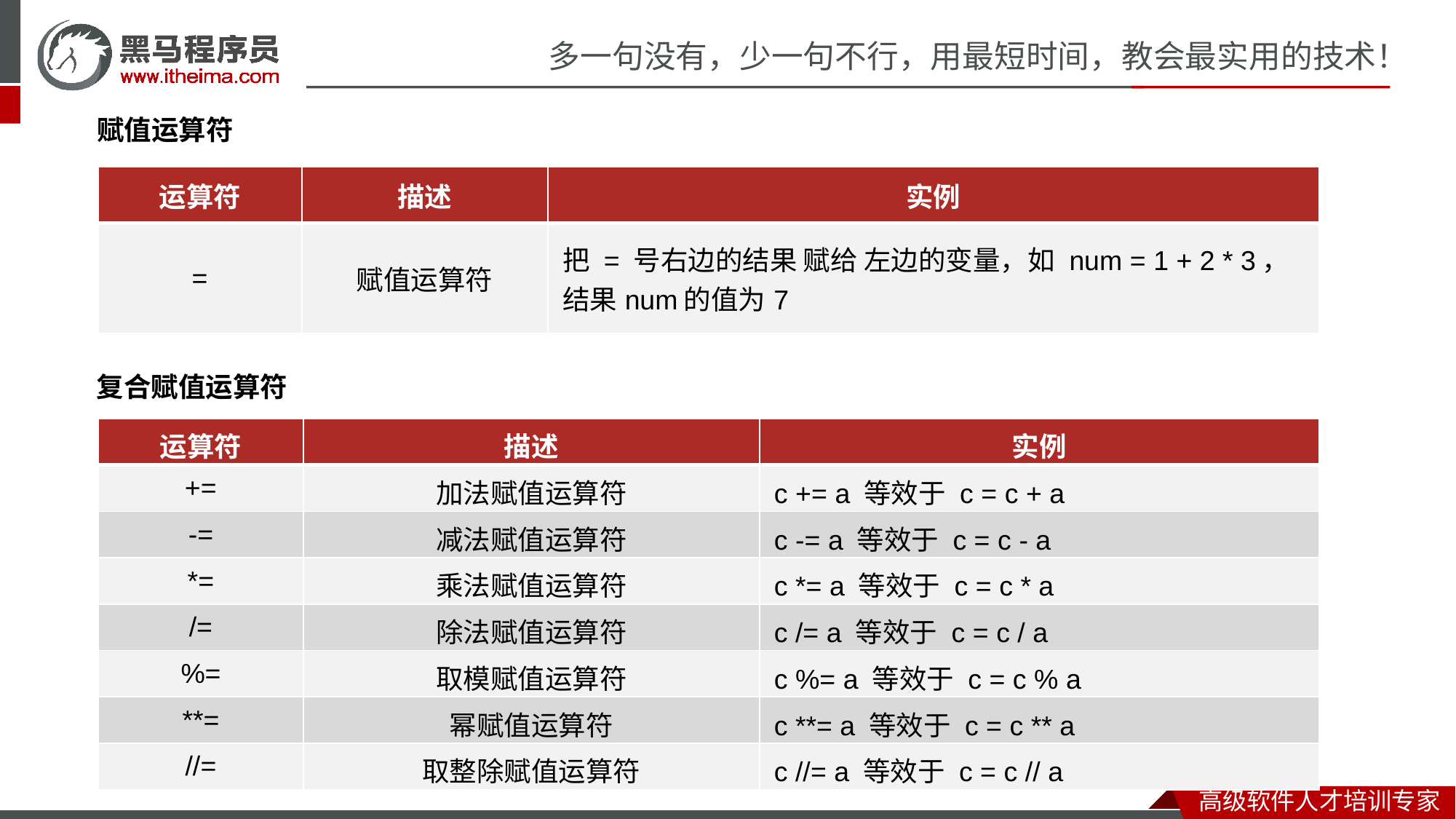

赋值运算符

| 运算符 | 描述 | 实例 |
| --- | --- | --- |
| = | 赋值运算符 | 把 = 号右边的结果 赋给 左边的变量，如 num = 1 + 2 \* 3，结果num的值为7 |
复合赋值运算符
| 运算符 | 描述 | 实例 |
| --- | --- | --- |
| += | 加法赋值运算符 | c += a 等效于 c = c + a |
| -= | 减法赋值运算符 | c -= a 等效于 c = c - a |
| \*= | 乘法赋值运算符 | c \*= a 等效于 c = c \* a |
| /= | 除法赋值运算符 | c /= a 等效于 c = c / a |
| %= | 取模赋值运算符 | c %= a 等效于 c = c % a |
| \*\*= | 幂赋值运算符 | c \*\*= a 等效于 c = c \*\* a |
| //= | 取整除赋值运算符 | c //= a 等效于 c = c // a |